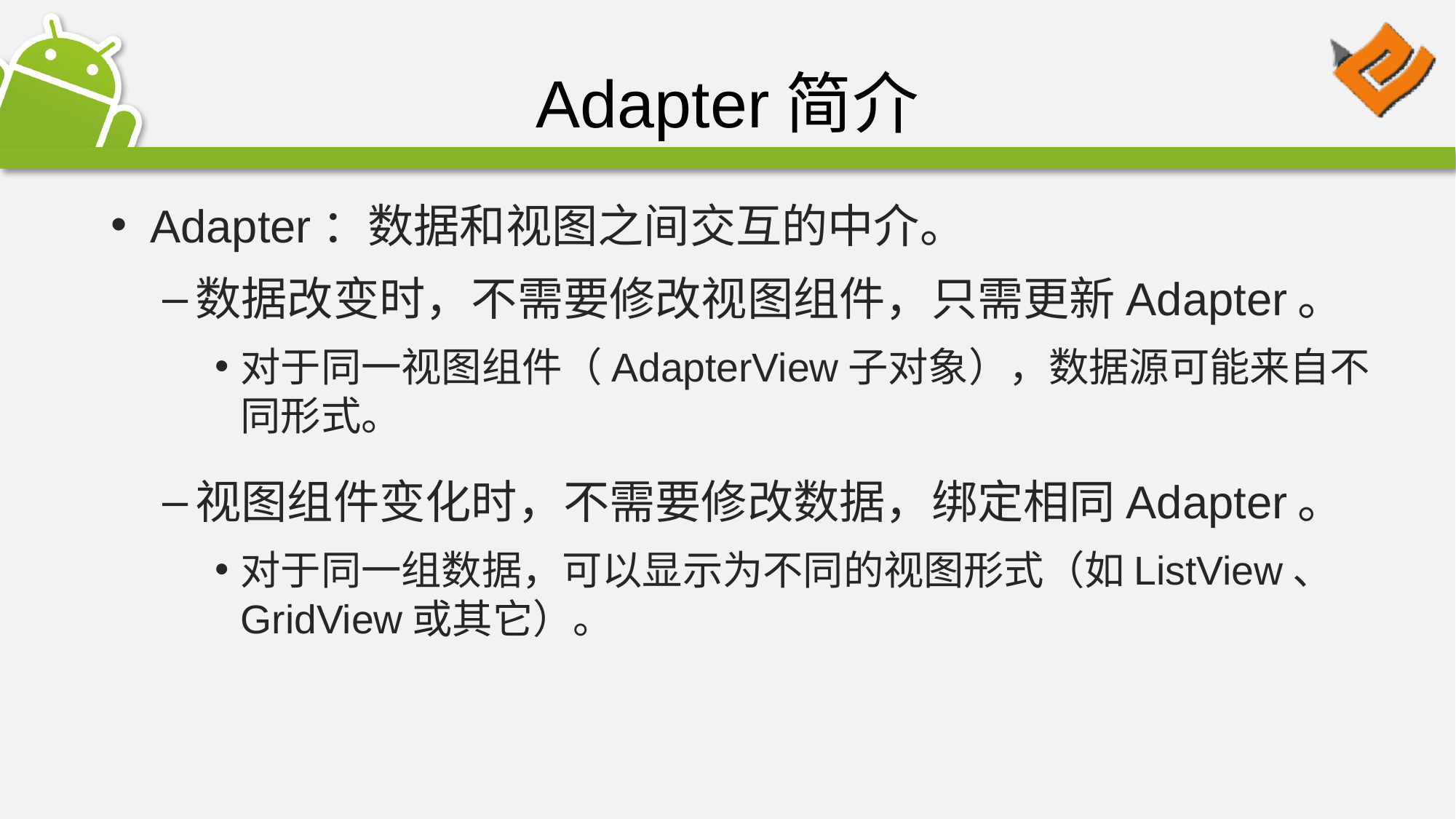

# Adapter简介
Adapter：数据和视图之间交互的中介。
数据改变时，不需要修改视图组件，只需更新Adapter。
对于同一视图组件（AdapterView子对象），数据源可能来自不同形式。
视图组件变化时，不需要修改数据，绑定相同Adapter。
对于同一组数据，可以显示为不同的视图形式（如ListView、GridView或其它）。